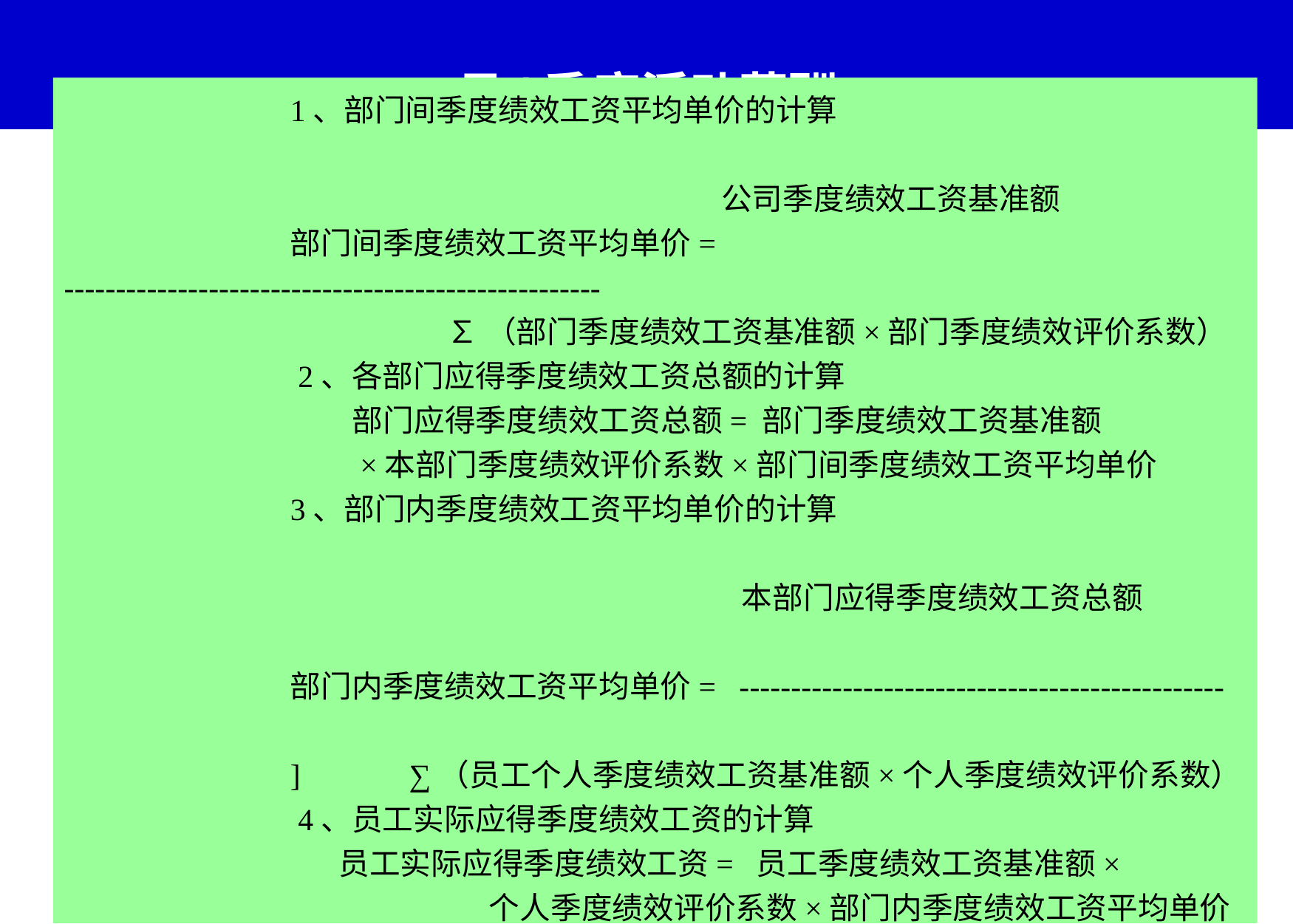

# 月/季度浮动薪酬
1、部门间季度绩效工资平均单价的计算

                                                              公司季度绩效工资基准额
部门间季度绩效工资平均单价= ----------------------------------------------------
                       ∑（部门季度绩效工资基准额×部门季度绩效评价系数）
 2、各部门应得季度绩效工资总额的计算
        部门应得季度绩效工资总额= 部门季度绩效工资基准额
         ×本部门季度绩效评价系数×部门间季度绩效工资平均单价
3、部门内季度绩效工资平均单价的计算

                                                                 本部门应得季度绩效工资总额
部门内季度绩效工资平均单价=   -----------------------------------------------
]              ∑（员工个人季度绩效工资基准额×个人季度绩效评价系数）
 4、员工实际应得季度绩效工资的计算
      员工实际应得季度绩效工资=  员工季度绩效工资基准额×
                            个人季度绩效评价系数×部门内季度绩效工资平均单价